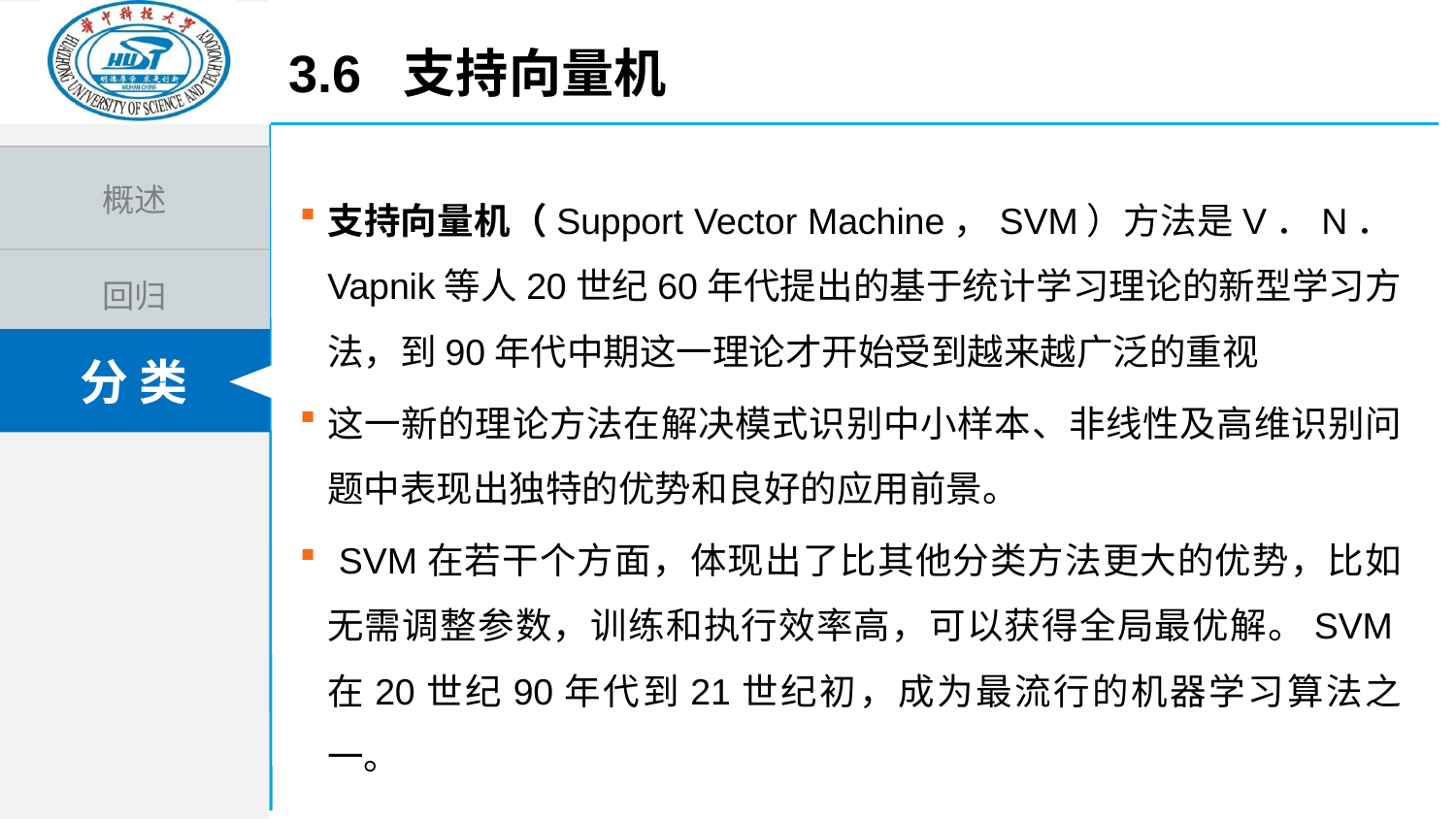

3.6  支持向量机
支持向量机（Support Vector Machine，SVM）方法是V．N．Vapnik等人20世纪60年代提出的基于统计学习理论的新型学习方法，到90年代中期这一理论才开始受到越来越广泛的重视
这一新的理论方法在解决模式识别中小样本、非线性及高维识别问题中表现出独特的优势和良好的应用前景。
 SVM在若干个方面，体现出了比其他分类方法更大的优势，比如无需调整参数，训练和执行效率高，可以获得全局最优解。SVM在20世纪90年代到21世纪初，成为最流行的机器学习算法之一。